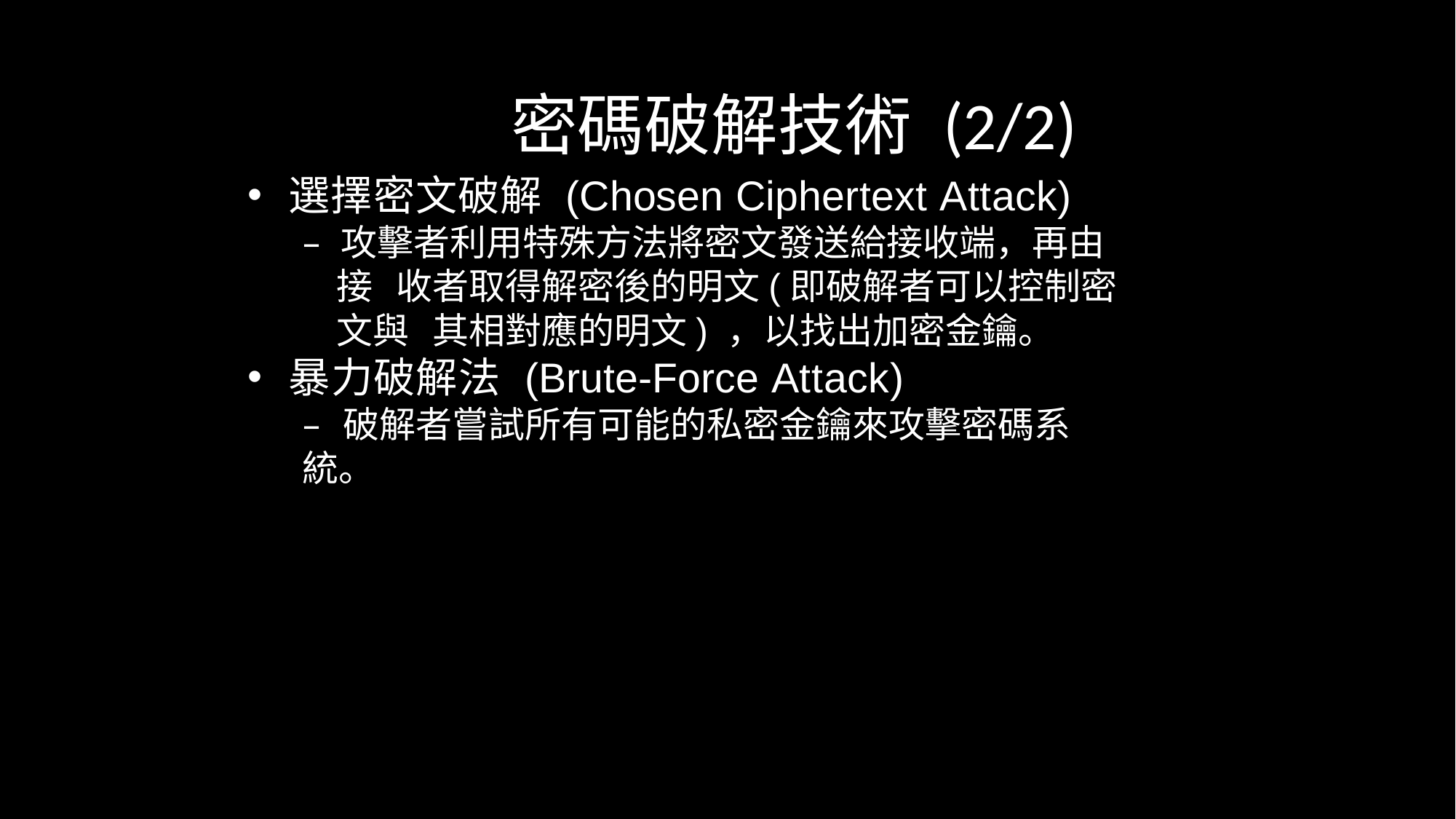

密碼破解技術 (2/2)
選擇密文破解 (Chosen Ciphertext Attack)
– 攻擊者利用特殊方法將密文發送給接收端，再由接  收者取得解密後的明文(即破解者可以控制密文與  其相對應的明文) ，以找出加密金鑰。
暴力破解法 (Brute-Force Attack)
– 破解者嘗試所有可能的私密金鑰來攻擊密碼系統。